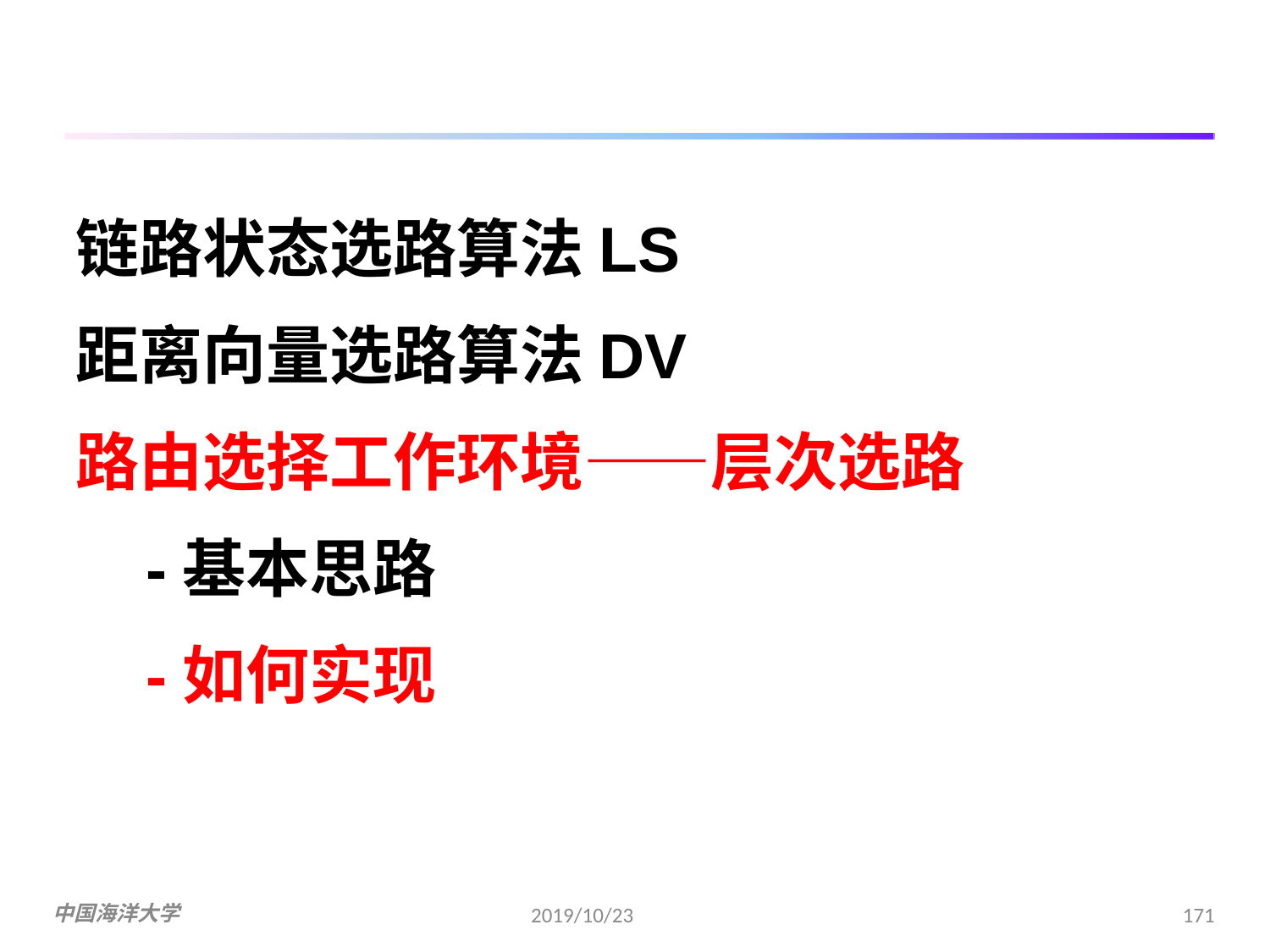

链路状态选路算法LS
距离向量选路算法DV
路由选择工作环境——层次选路
    -基本思路
    -如何实现